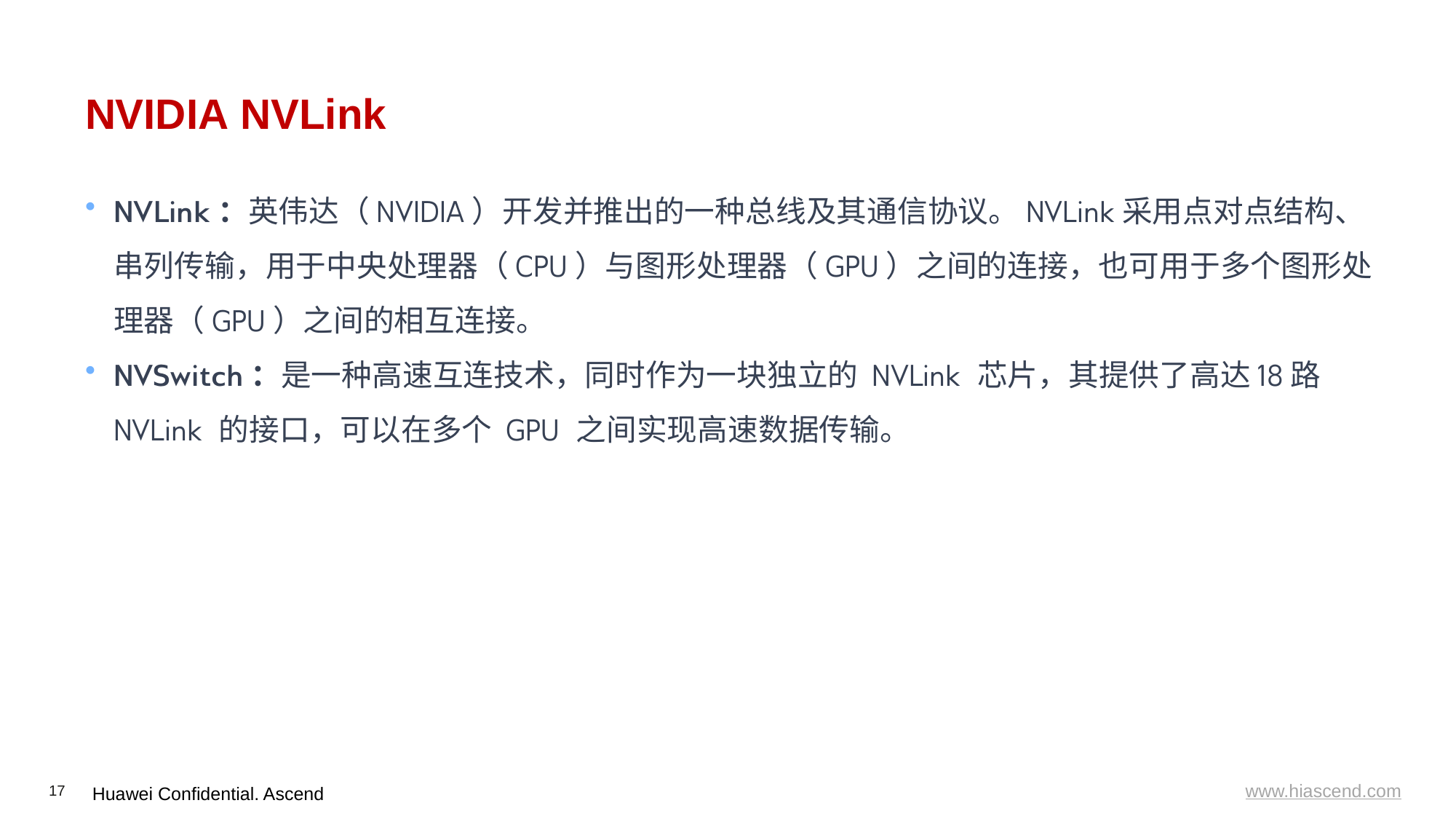

# NVIDIA NVLink
NVLink：英伟达（NVIDIA）开发并推出的一种总线及其通信协议。NVLink采用点对点结构、串列传输，用于中央处理器（CPU）与图形处理器（GPU）之间的连接，也可用于多个图形处理器（GPU）之间的相互连接。
NVSwitch：是一种高速互连技术，同时作为一块独立的 NVLink 芯片，其提供了高达18路 NVLink 的接口，可以在多个 GPU 之间实现高速数据传输。